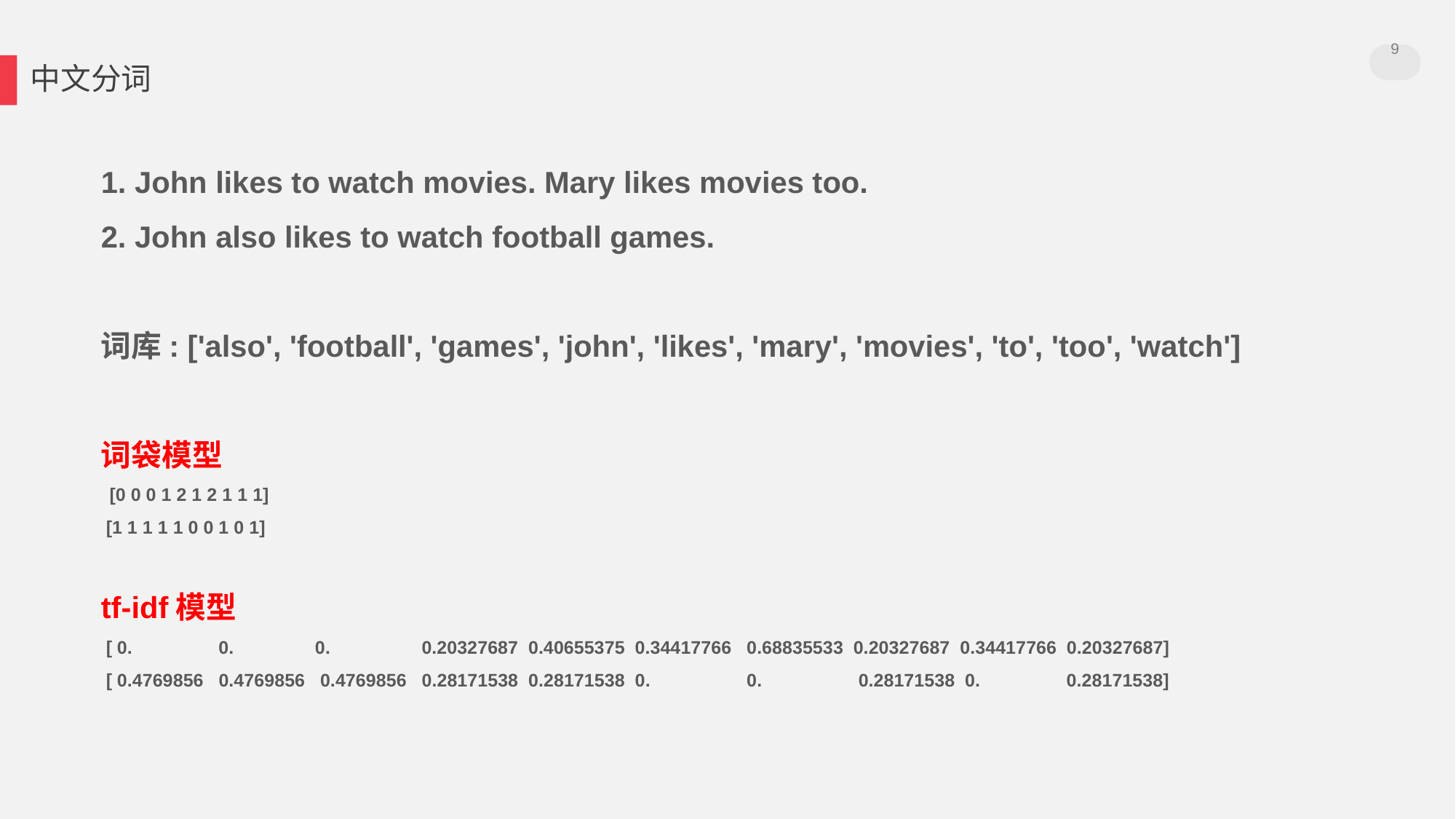

9
中文分词
1. John likes to watch movies. Mary likes movies too.
2. John also likes to watch football games.

词库: ['also', 'football', 'games', 'john', 'likes', 'mary', 'movies', 'to', 'too', 'watch']

词袋模型
 [0 0 0 1 2 1 2 1 1 1]
 [1 1 1 1 1 0 0 1 0 1]

tf-idf模型
 [ 0.                 0.                0.                  0.20327687  0.40655375  0.34417766   0.68835533  0.20327687  0.34417766  0.20327687]
 [ 0.4769856   0.4769856   0.4769856   0.28171538  0.28171538  0.                   0.                   0.28171538  0.                 0.28171538]